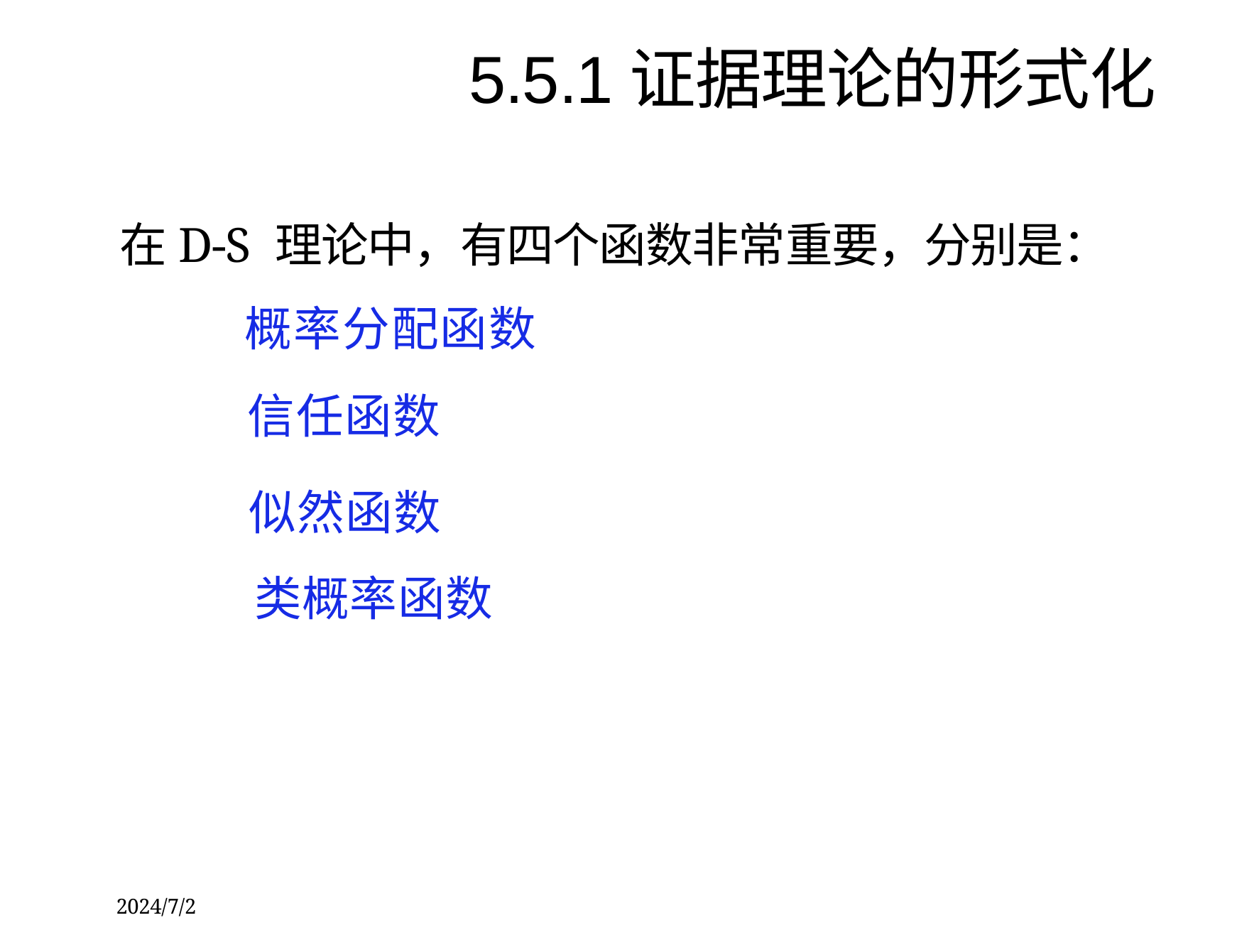

5.5.1证据理论的形式化

在D-S 理论中，有四个函数非常重要，分别是：

概率分配函数
信任函数

似然函数

类概率函数

2024/7/2